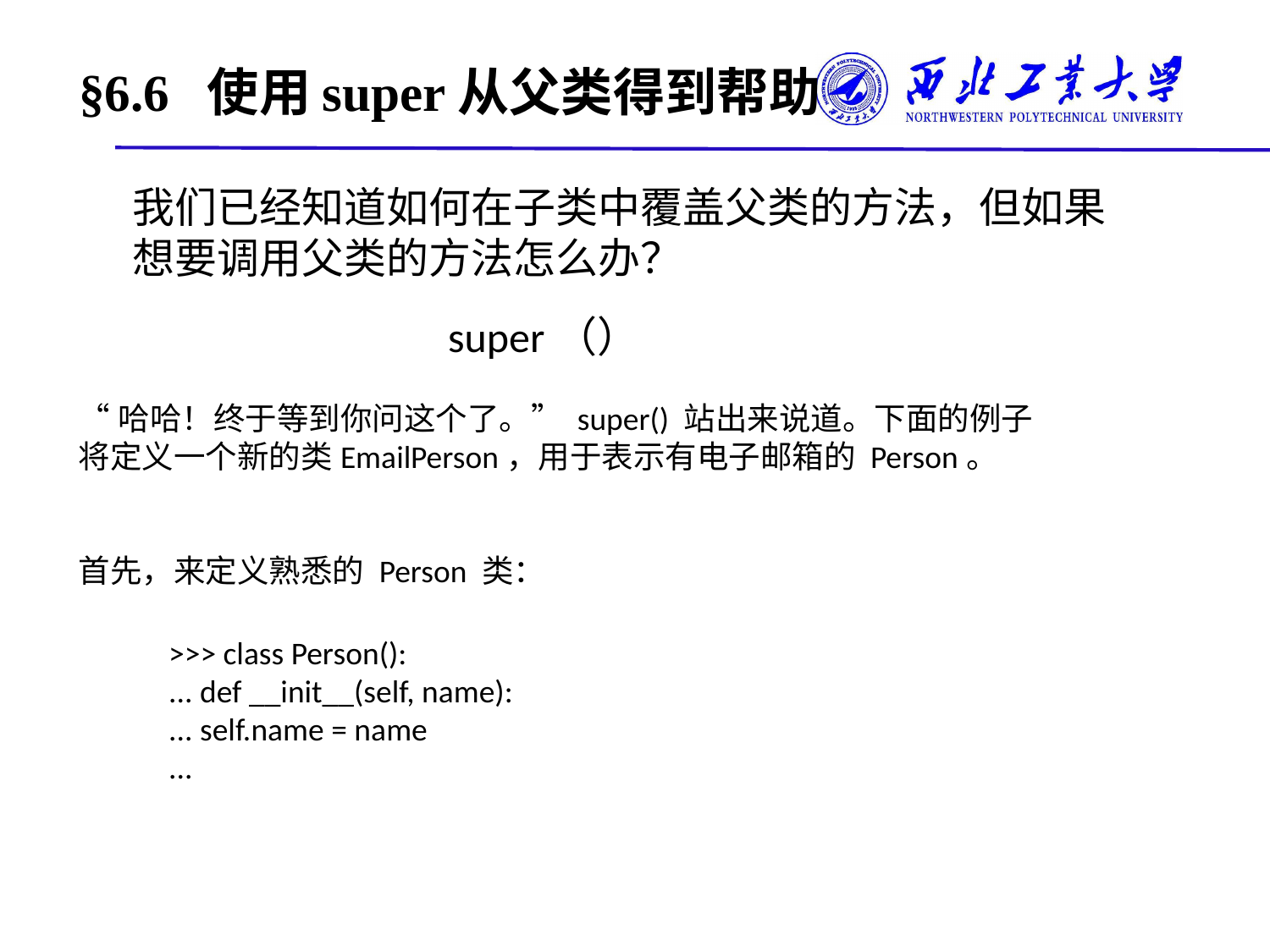

# §6.6  使用super从父类得到帮助
我们已经知道如何在子类中覆盖父类的方法，但如果想要调用父类的方法怎么办？

super（）
“哈哈！终于等到你问这个了。” super() 站出来说道。下面的例子将定义一个新的类EmailPerson，用于表示有电子邮箱的 Person。

首先，来定义熟悉的 Person 类：
>>> class Person():
... def __init__(self, name):
... self.name = name
...